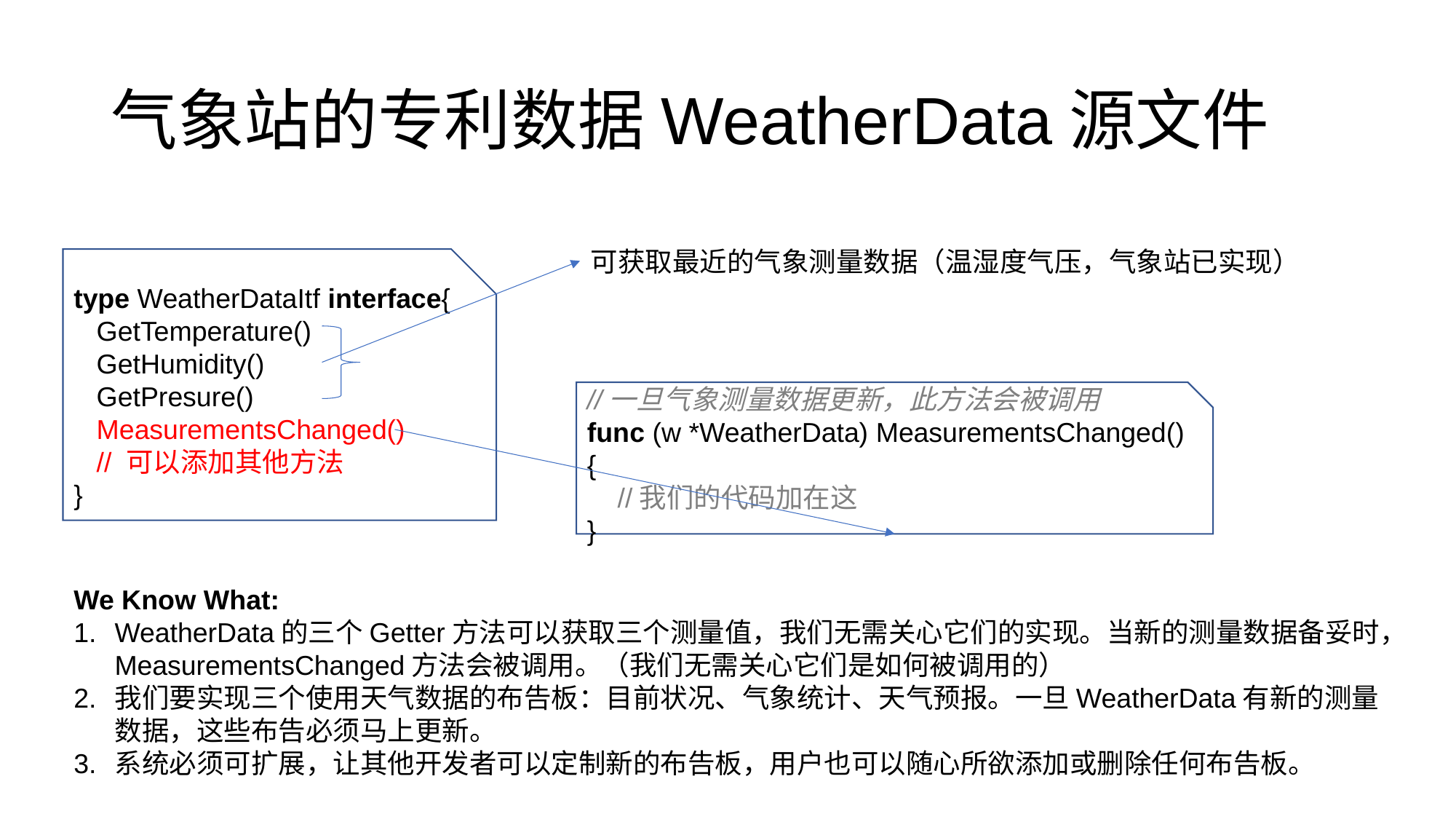

# 气象站的专利数据WeatherData源文件
可获取最近的气象测量数据（温湿度气压，气象站已实现）
type WeatherDataItf interface{
   GetTemperature()
   GetHumidity()
   GetPresure()
   MeasurementsChanged()
   // 可以添加其他方法
}

//一旦气象测量数据更新，此方法会被调用
func (w *WeatherData) MeasurementsChanged(){
    //我们的代码加在这
}
We Know What:
WeatherData的三个Getter方法可以获取三个测量值，我们无需关心它们的实现。当新的测量数据备妥时，MeasurementsChanged方法会被调用。（我们无需关心它们是如何被调用的）
我们要实现三个使用天气数据的布告板：目前状况、气象统计、天气预报。一旦WeatherData有新的测量数据，这些布告必须马上更新。
系统必须可扩展，让其他开发者可以定制新的布告板，用户也可以随心所欲添加或删除任何布告板。